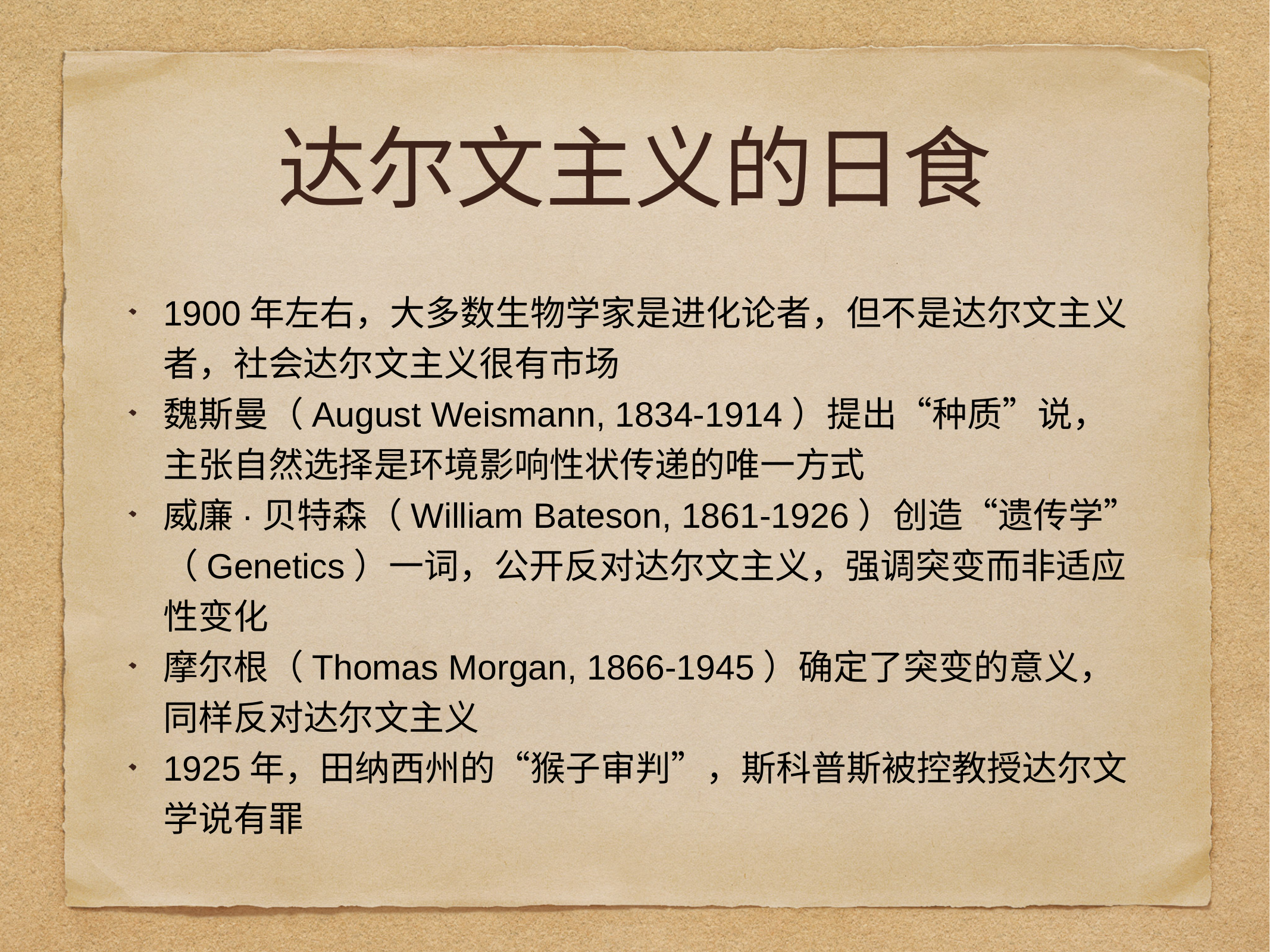

# 达尔文主义的日食
1900年左右，大多数生物学家是进化论者，但不是达尔文主义者，社会达尔文主义很有市场
魏斯曼（August Weismann, 1834-1914）提出“种质”说，主张自然选择是环境影响性状传递的唯一方式
威廉·贝特森（William Bateson, 1861-1926）创造“遗传学”（Genetics）一词，公开反对达尔文主义，强调突变而非适应性变化
摩尔根（Thomas Morgan, 1866-1945）确定了突变的意义，同样反对达尔文主义
1925年，田纳西州的“猴子审判”，斯科普斯被控教授达尔文学说有罪